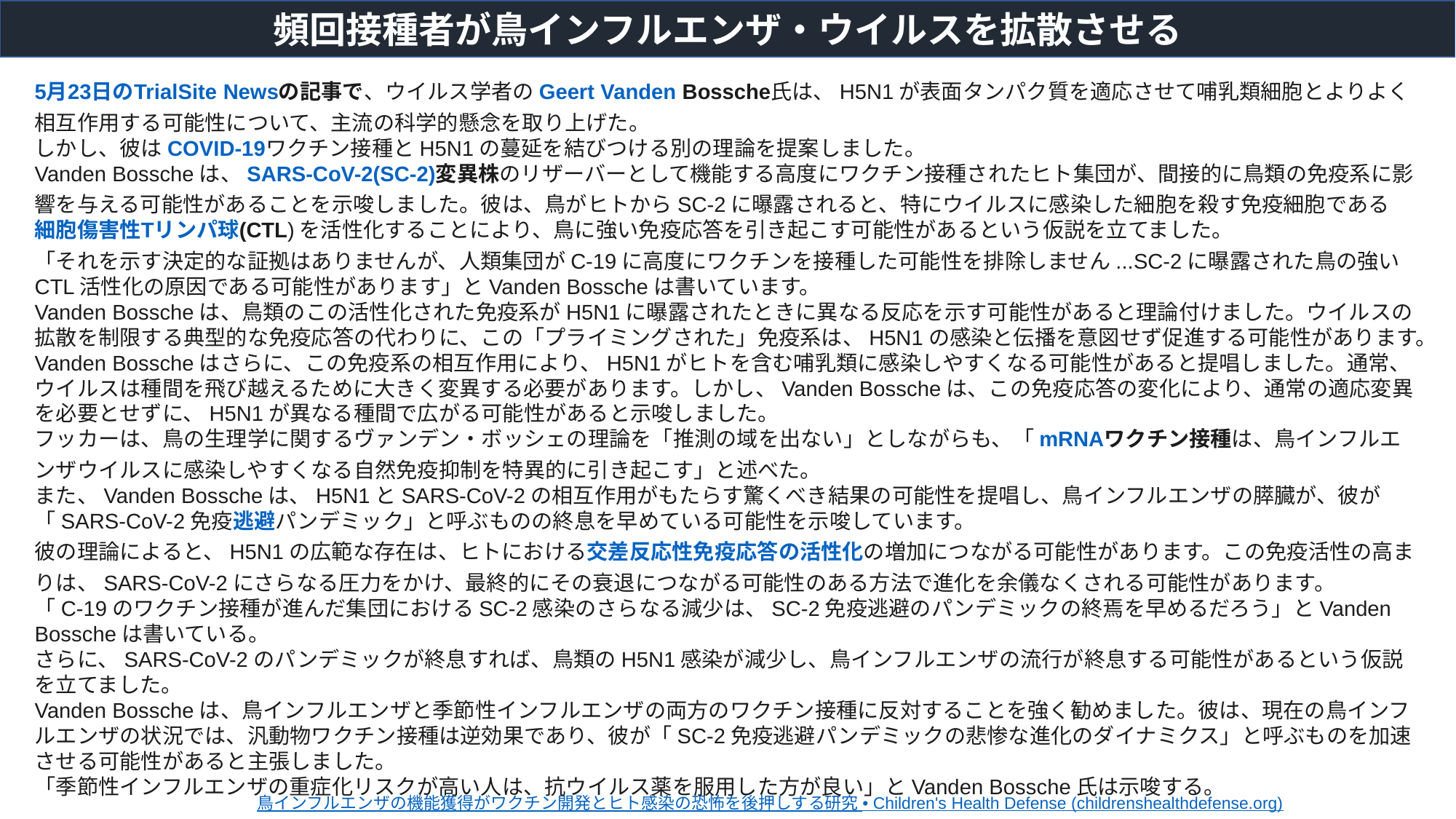

頻回接種者が鳥インフルエンザ・ウイルスを拡散させる
5月23日のTrialSite Newsの記事で、ウイルス学者のGeert Vanden Bossche氏は、H5N1が表面タンパク質を適応させて哺乳類細胞とよりよく相互作用する可能性について、主流の科学的懸念を取り上げた。
しかし、彼はCOVID-19ワクチン接種とH5N1の蔓延を結びつける別の理論を提案しました。
Vanden Bosscheは、SARS-CoV-2(SC-2)変異株のリザーバーとして機能する高度にワクチン接種されたヒト集団が、間接的に鳥類の免疫系に影響を与える可能性があることを示唆しました。彼は、鳥がヒトからSC-2に曝露されると、特にウイルスに感染した細胞を殺す免疫細胞である細胞傷害性Tリンパ球(CTL)を活性化することにより、鳥に強い免疫応答を引き起こす可能性があるという仮説を立てました。
「それを示す決定的な証拠はありませんが、人類集団がC-19に高度にワクチンを接種した可能性を排除しません...SC-2に曝露された鳥の強いCTL活性化の原因である可能性があります」とVanden Bosscheは書いています。
Vanden Bosscheは、鳥類のこの活性化された免疫系がH5N1に曝露されたときに異なる反応を示す可能性があると理論付けました。ウイルスの拡散を制限する典型的な免疫応答の代わりに、この「プライミングされた」免疫系は、H5N1の感染と伝播を意図せず促進する可能性があります。
Vanden Bosscheはさらに、この免疫系の相互作用により、H5N1がヒトを含む哺乳類に感染しやすくなる可能性があると提唱しました。通常、ウイルスは種間を飛び越えるために大きく変異する必要があります。しかし、Vanden Bosscheは、この免疫応答の変化により、通常の適応変異を必要とせずに、H5N1が異なる種間で広がる可能性があると示唆しました。
フッカーは、鳥の生理学に関するヴァンデン・ボッシェの理論を「推測の域を出ない」としながらも、「mRNAワクチン接種は、鳥インフルエンザウイルスに感染しやすくなる自然免疫抑制を特異的に引き起こす」と述べた。
また、Vanden Bosscheは、H5N1とSARS-CoV-2の相互作用がもたらす驚くべき結果の可能性を提唱し、鳥インフルエンザの膵臓が、彼が「SARS-CoV-2免疫逃避パンデミック」と呼ぶものの終息を早めている可能性を示唆しています。
彼の理論によると、H5N1の広範な存在は、ヒトにおける交差反応性免疫応答の活性化の増加につながる可能性があります。この免疫活性の高まりは、SARS-CoV-2にさらなる圧力をかけ、最終的にその衰退につながる可能性のある方法で進化を余儀なくされる可能性があります。
「C-19のワクチン接種が進んだ集団におけるSC-2感染のさらなる減少は、SC-2免疫逃避のパンデミックの終焉を早めるだろう」とVanden Bosscheは書いている。
さらに、SARS-CoV-2のパンデミックが終息すれば、鳥類のH5N1感染が減少し、鳥インフルエンザの流行が終息する可能性があるという仮説を立てました。
Vanden Bosscheは、鳥インフルエンザと季節性インフルエンザの両方のワクチン接種に反対することを強く勧めました。彼は、現在の鳥インフルエンザの状況では、汎動物ワクチン接種は逆効果であり、彼が「SC-2免疫逃避パンデミックの悲惨な進化のダイナミクス」と呼ぶものを加速させる可能性があると主張しました。
「季節性インフルエンザの重症化リスクが高い人は、抗ウイルス薬を服用した方が良い」とVanden Bossche氏は示唆する。
鳥インフルエンザの機能獲得がワクチン開発とヒト感染の恐怖を後押しする研究 • Children's Health Defense (childrenshealthdefense.org)